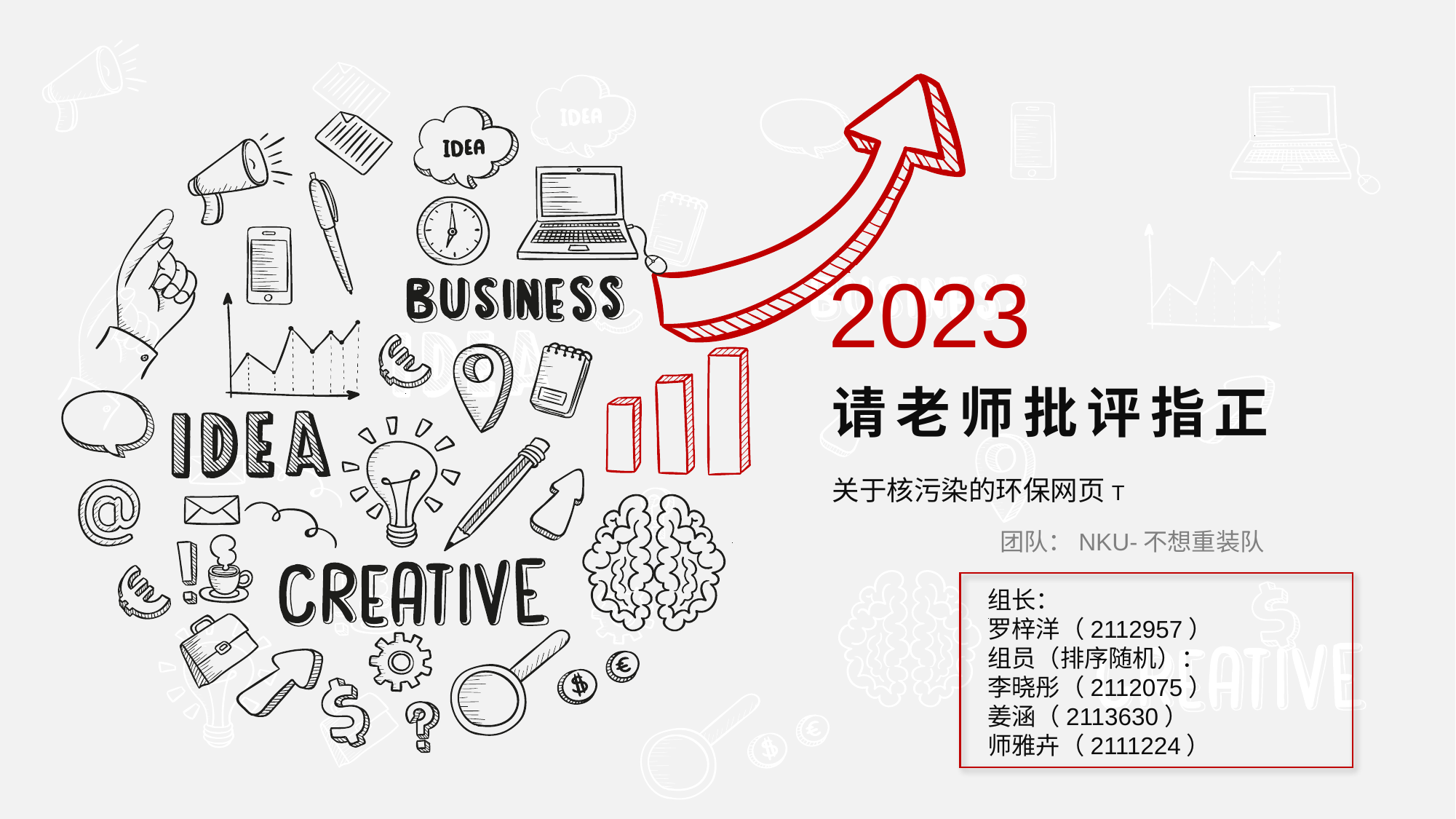

2023
请老师批评指正
关于核污染的环保网页T
团队：NKU-不想重装队

组长：
罗梓洋（2112957）
组员（排序随机）：
李晓彤（2112075）
姜涵（2113630）
师雅卉（2111224）